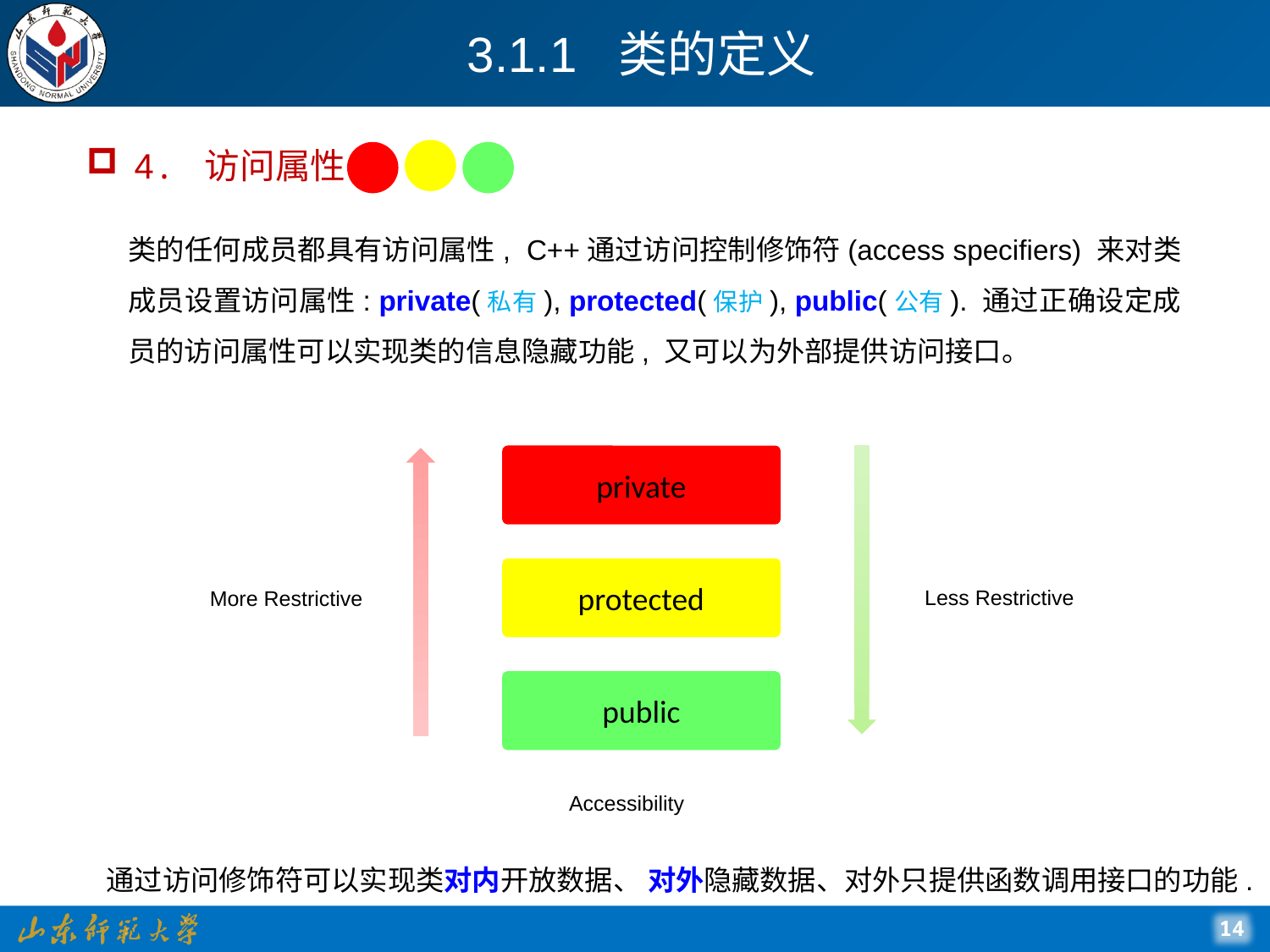

# 3.1.1 类的定义
4. 访问属性

类的任何成员都具有访问属性,  C++通过访问控制修饰符(access specifiers) 来对类成员设置访问属性: private(私有), protected(保护), public(公有). 通过正确设定成员的访问属性可以实现类的信息隐藏功能, 又可以为外部提供访问接口。
private

protected
Less Restrictive
More Restrictive
public
        Accessibility
通过访问修饰符可以实现类对内开放数据、 对外隐藏数据、对外只提供函数调用接口的功能.